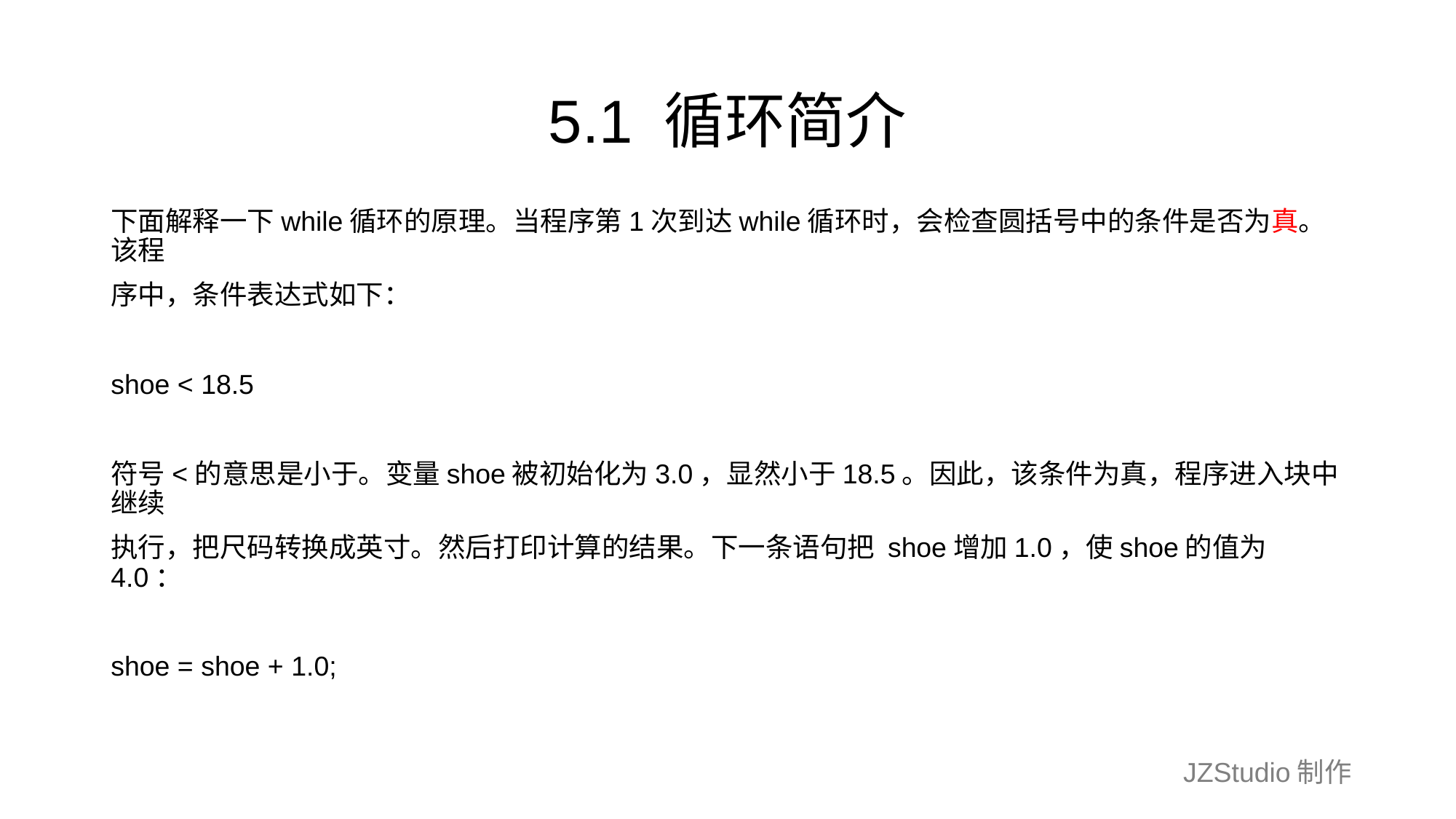

# 5.1 循环简介
下面解释一下while循环的原理。当程序第1次到达while循环时，会检查圆括号中的条件是否为真。该程
序中，条件表达式如下：

shoe < 18.5

符号<的意思是小于。变量shoe被初始化为3.0，显然小于18.5。因此，该条件为真，程序进入块中继续
执行，把尺码转换成英寸。然后打印计算的结果。下一条语句把 shoe增加1.0，使shoe的值为4.0：

shoe = shoe + 1.0;